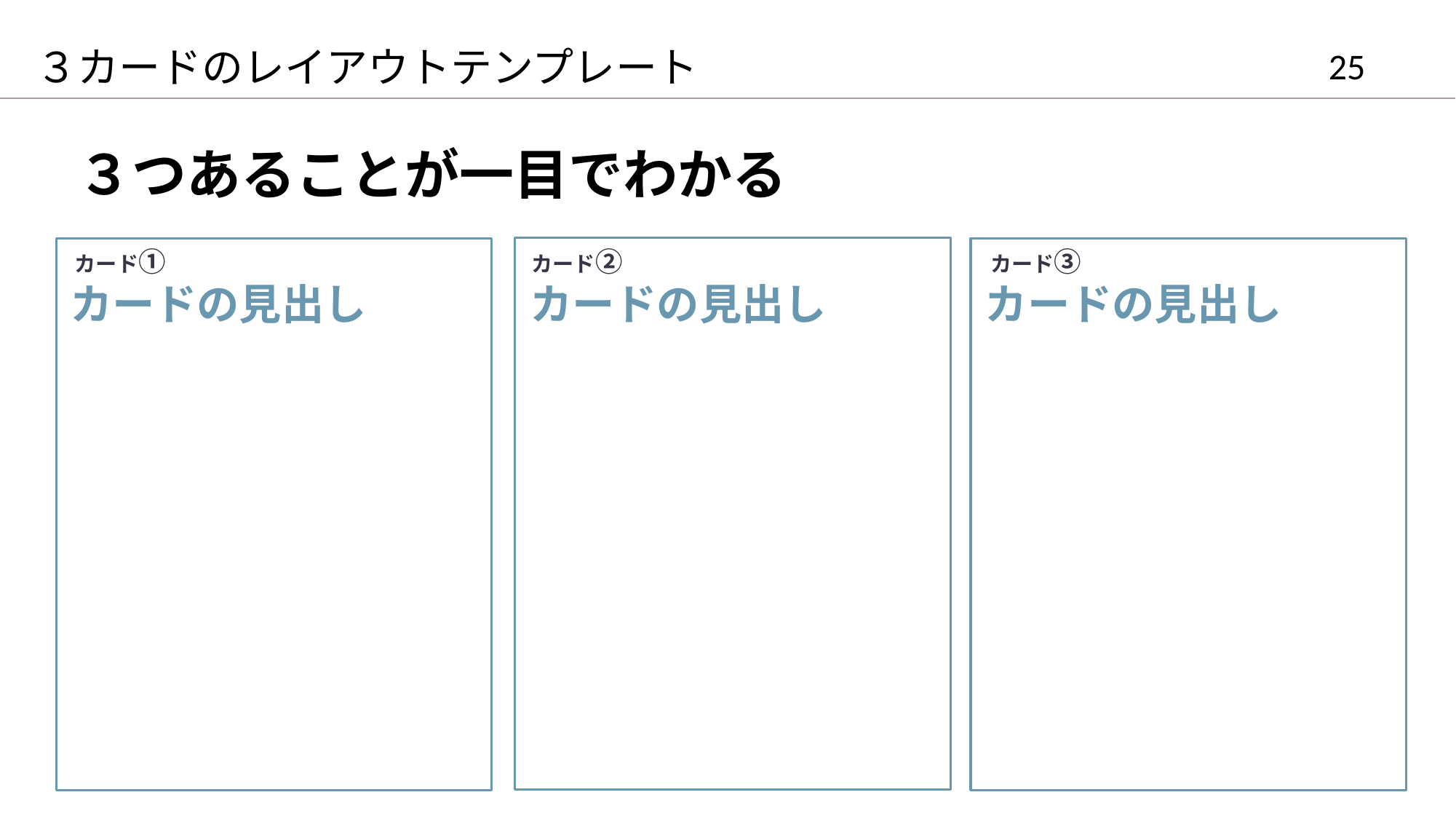

３カードのレイアウトテンプレート
# ３つあることが一目でわかる

カード②
カード③
カード①
カードの見出し
カードの見出し
カードの見出し